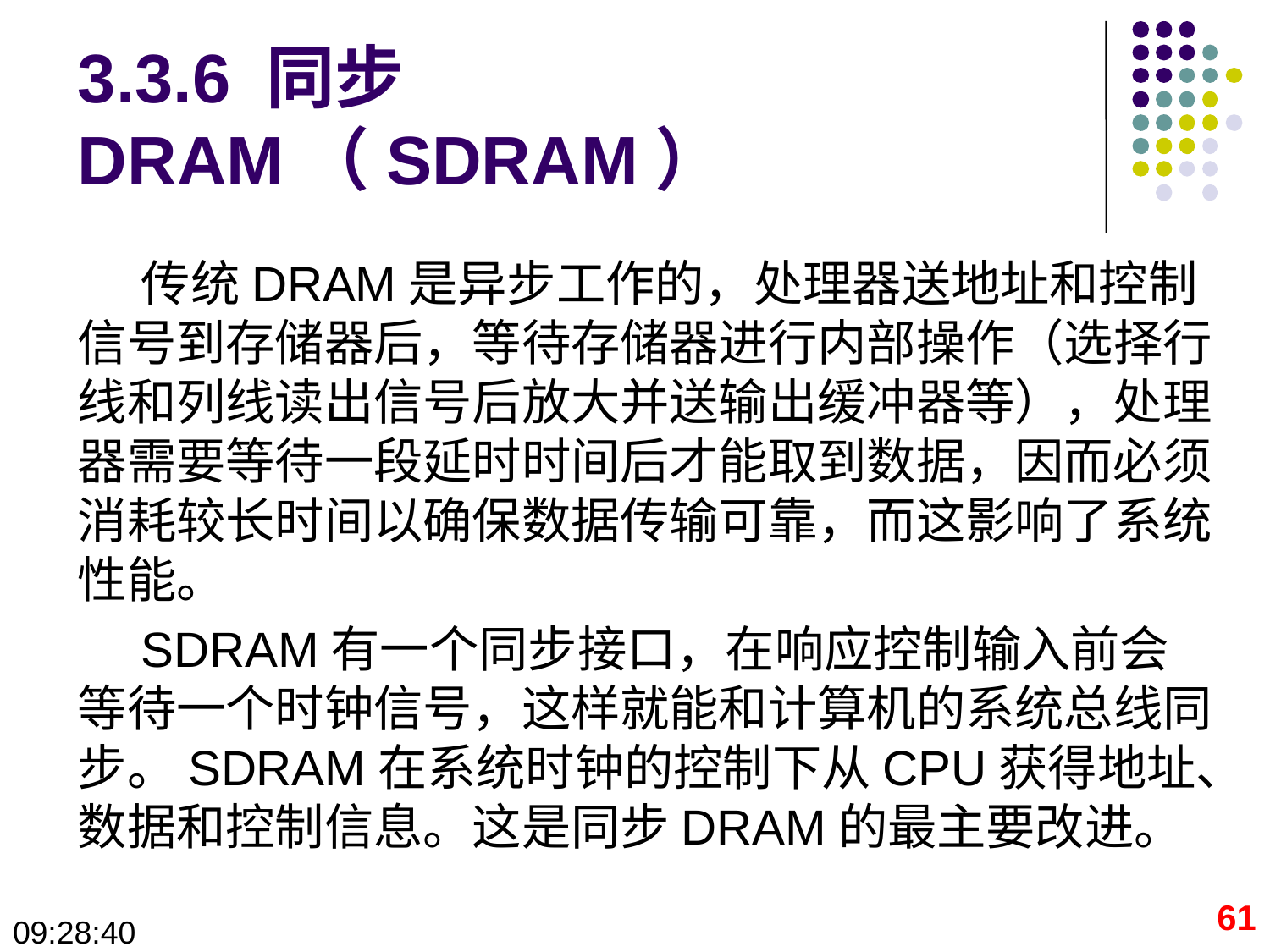

# 3.3.6 同步DRAM（SDRAM）
传统DRAM是异步工作的，处理器送地址和控制信号到存储器后，等待存储器进行内部操作（选择行线和列线读出信号后放大并送输出缓冲器等），处理器需要等待一段延时时间后才能取到数据，因而必须消耗较长时间以确保数据传输可靠，而这影响了系统性能。
SDRAM有一个同步接口，在响应控制输入前会等待一个时钟信号，这样就能和计算机的系统总线同步。SDRAM在系统时钟的控制下从CPU获得地址、数据和控制信息。这是同步DRAM的最主要改进。
61
09:28:40